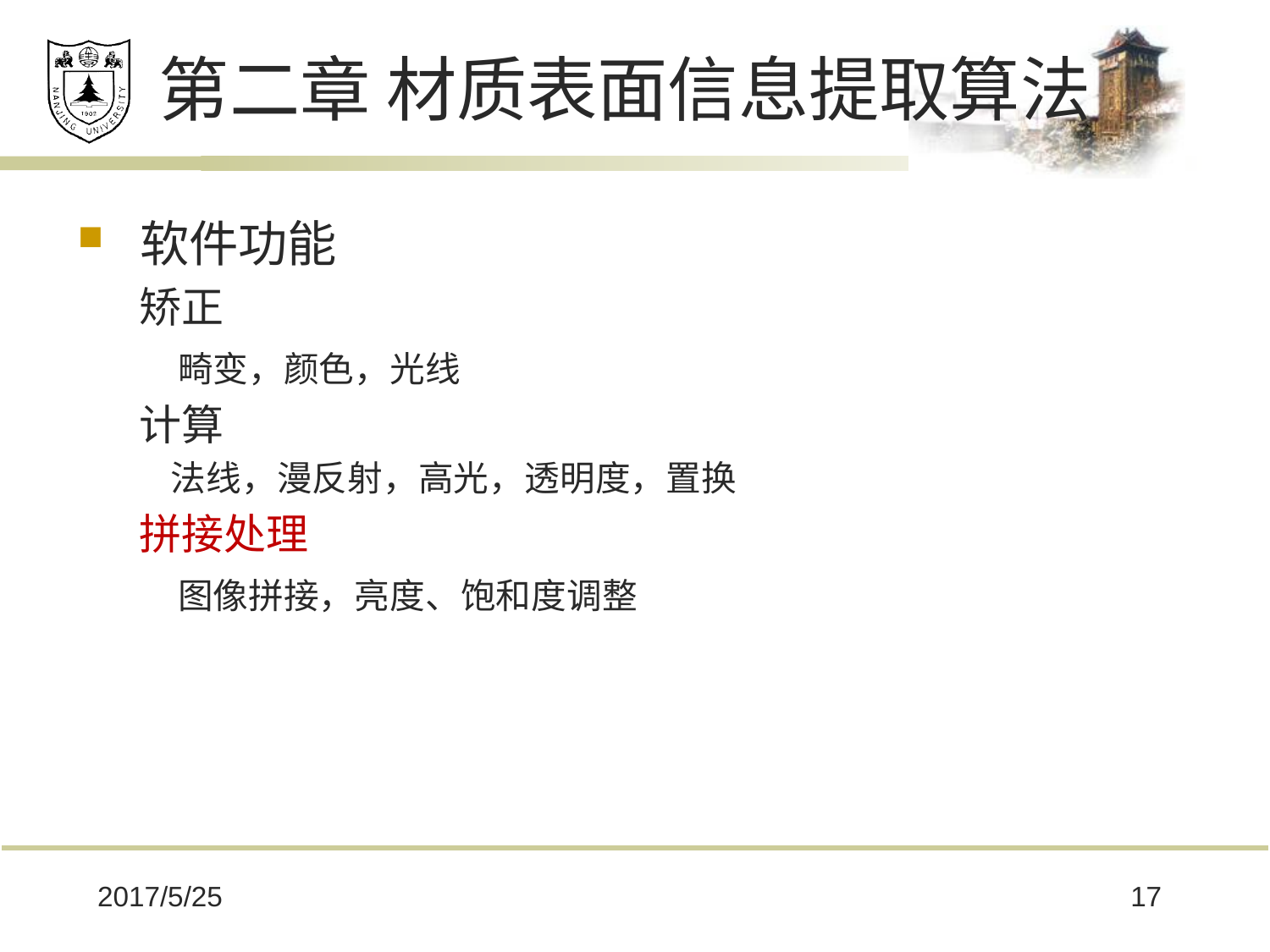

# 第二章 材质表面信息提取算法
软件功能
矫正
   畸变，颜色，光线
计算
   法线，漫反射，高光，透明度，置换
拼接处理
   图像拼接，亮度、饱和度调整

2017/5/25
17